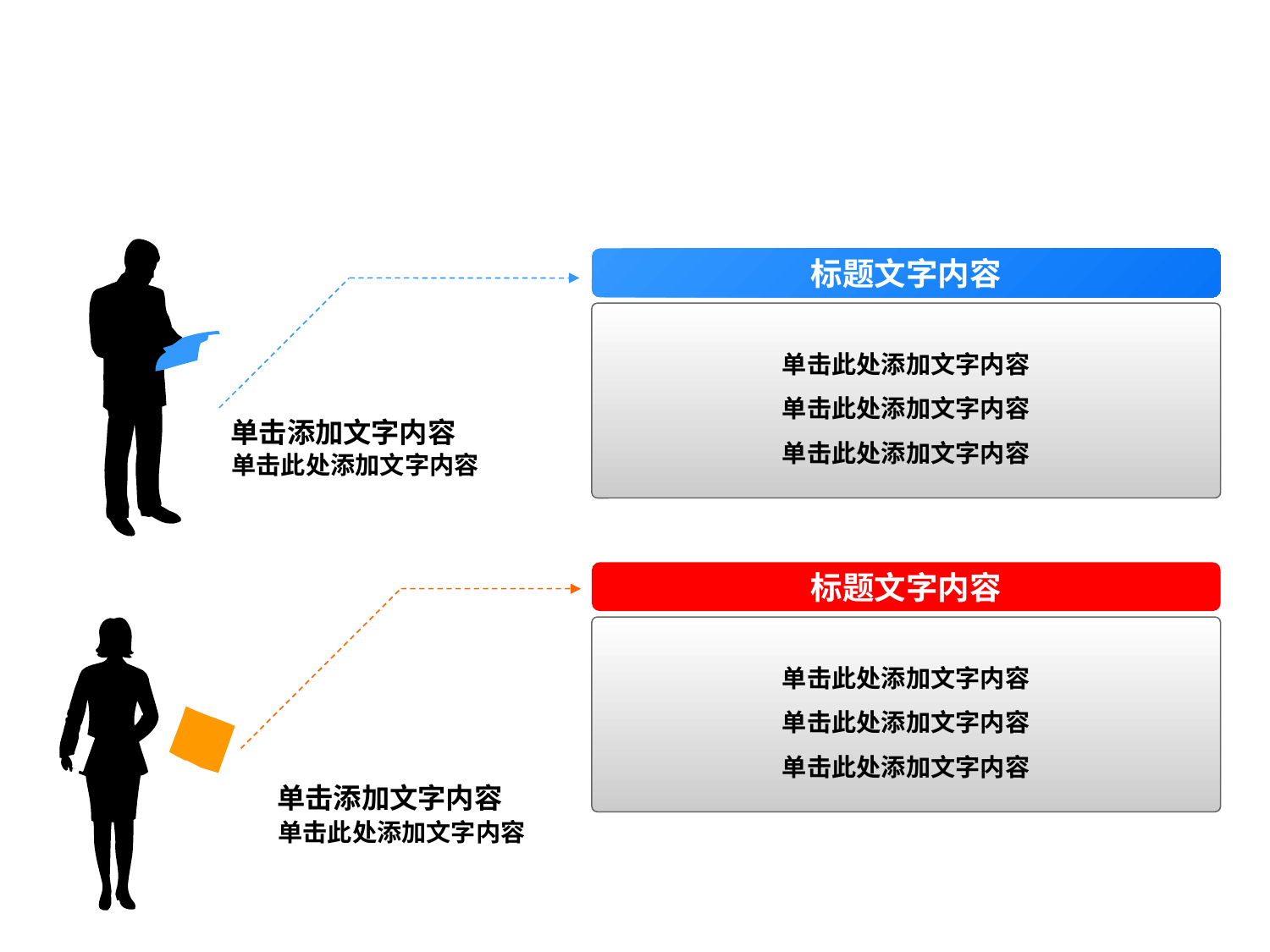

单击增加标题内容

单击添加文字内容
单击此处添加文字内容
标题文字内容
单击此处添加文字内容
单击此处添加文字内容
单击此处添加文字内容
标题文字内容
单击此处添加文字内容
单击此处添加文字内容
单击此处添加文字内容

单击添加文字内容
单击此处添加文字内容